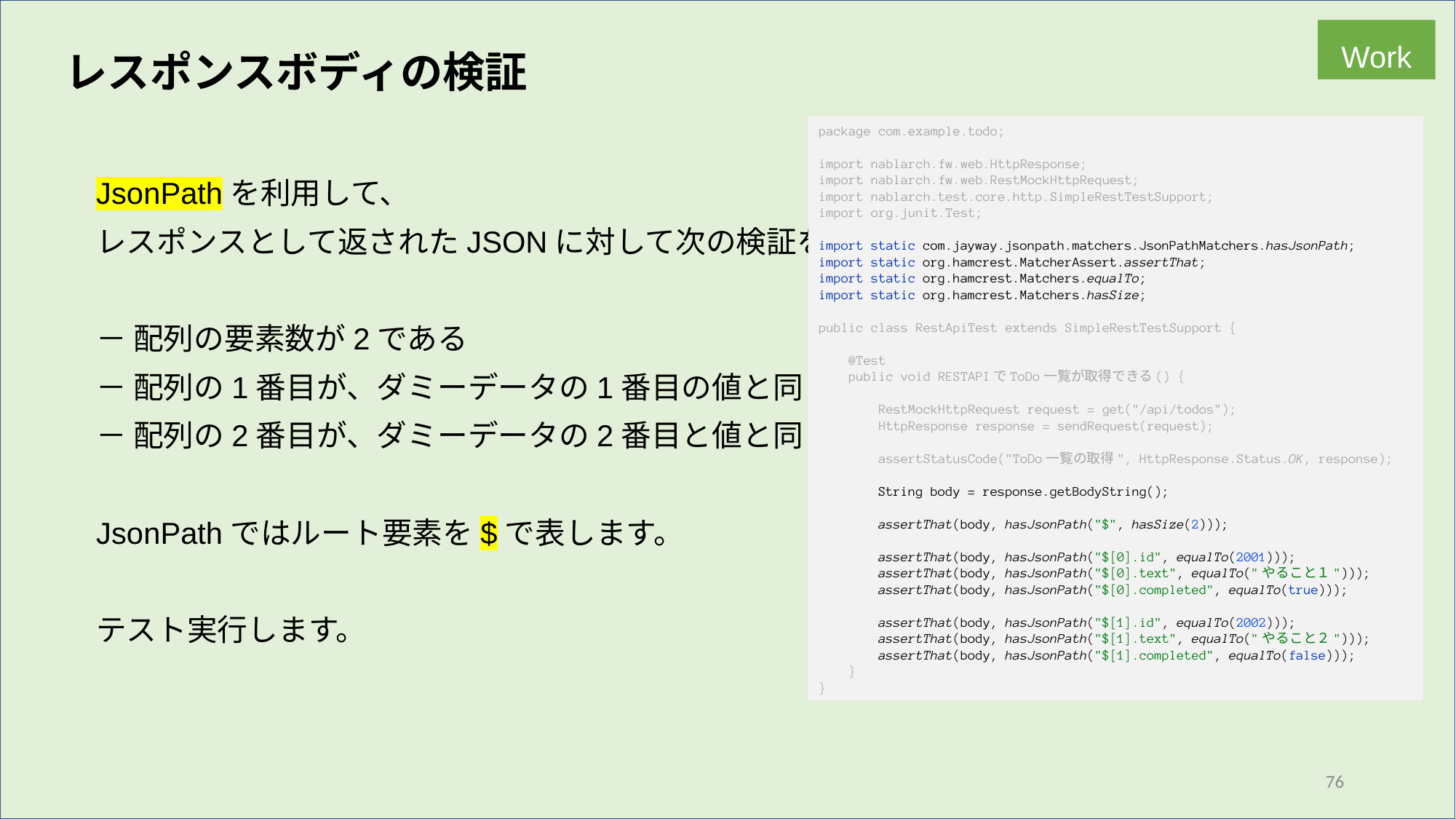

Work
レスポンスボディの検証
package com.example.todo;
import nablarch.fw.web.HttpResponse;
import nablarch.fw.web.RestMockHttpRequest;
import nablarch.test.core.http.SimpleRestTestSupport;
import org.junit.Test;
import static com.jayway.jsonpath.matchers.JsonPathMatchers.hasJsonPath;
import static org.hamcrest.MatcherAssert.assertThat;
import static org.hamcrest.Matchers.equalTo;
import static org.hamcrest.Matchers.hasSize;
public class RestApiTest extends SimpleRestTestSupport {
    @Test
    public void RESTAPIでToDo一覧が取得できる() {
        RestMockHttpRequest request = get("/api/todos");
        HttpResponse response = sendRequest(request);
        assertStatusCode("ToDo一覧の取得", HttpResponse.Status.OK, response);
        String body = response.getBodyString();
        assertThat(body, hasJsonPath("$", hasSize(2)));
        assertThat(body, hasJsonPath("$[0].id", equalTo(2001)));
        assertThat(body, hasJsonPath("$[0].text", equalTo("やること１")));
        assertThat(body, hasJsonPath("$[0].completed", equalTo(true)));
        assertThat(body, hasJsonPath("$[1].id", equalTo(2002)));
        assertThat(body, hasJsonPath("$[1].text", equalTo("やること２")));
        assertThat(body, hasJsonPath("$[1].completed", equalTo(false)));
    }
}
JsonPathを利用して、
レスポンスとして返されたJSONに対して次の検証をします。

－ 配列の要素数が2である
－ 配列の1番目が、ダミーデータの1番目の値と同じである
－ 配列の2番目が、ダミーデータの2番目と値と同じである

JsonPathではルート要素を$で表します。

テスト実行します。
76